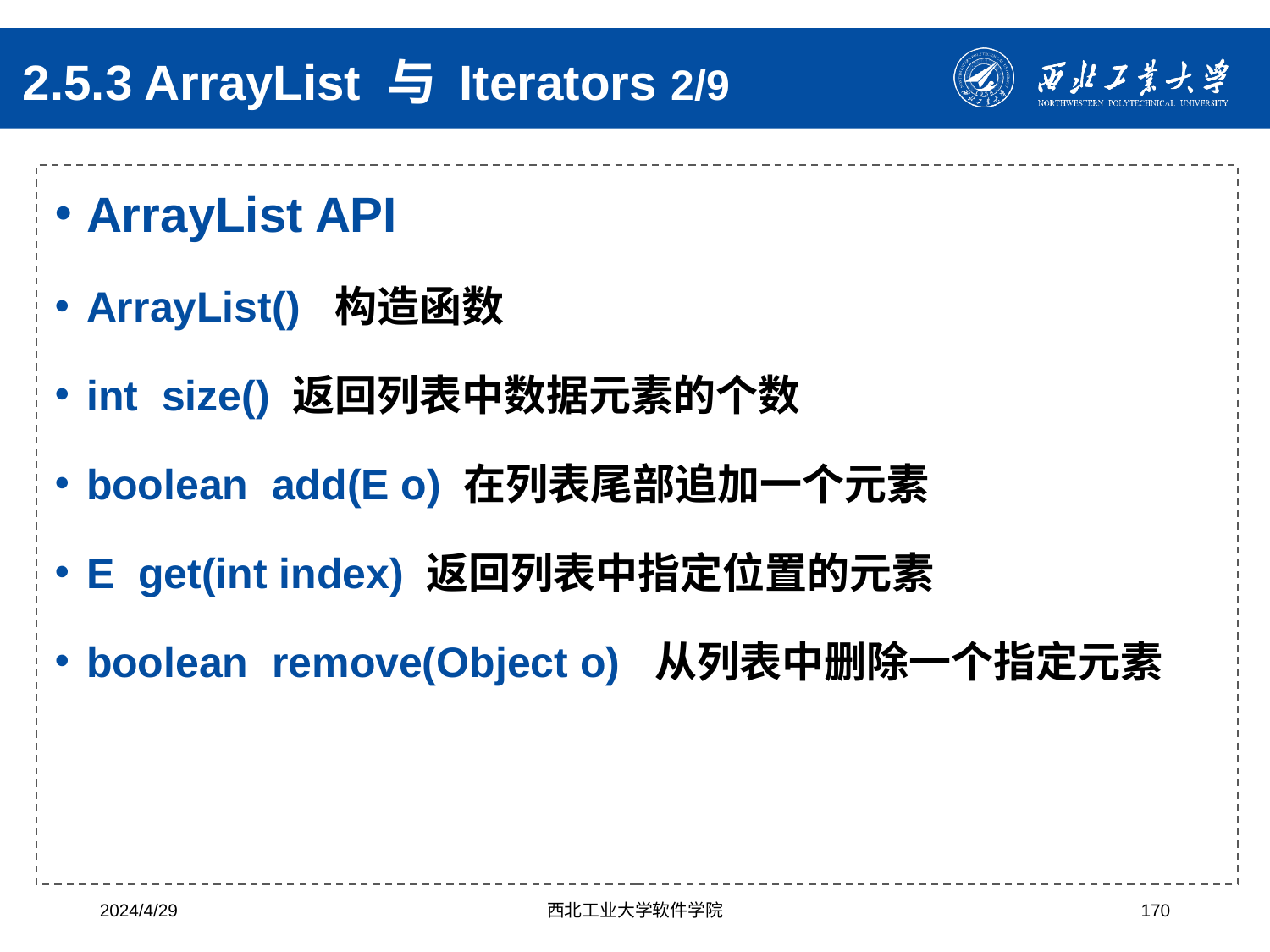

# 2.5.3 ArrayList 与 Iterators 2/9
ArrayList API
ArrayList()  构造函数
int  size() 返回列表中数据元素的个数
boolean  add(E o) 在列表尾部追加一个元素
E  get(int index) 返回列表中指定位置的元素
boolean  remove(Object o)  从列表中删除一个指定元素

2024/4/29
西北工业大学软件学院
170